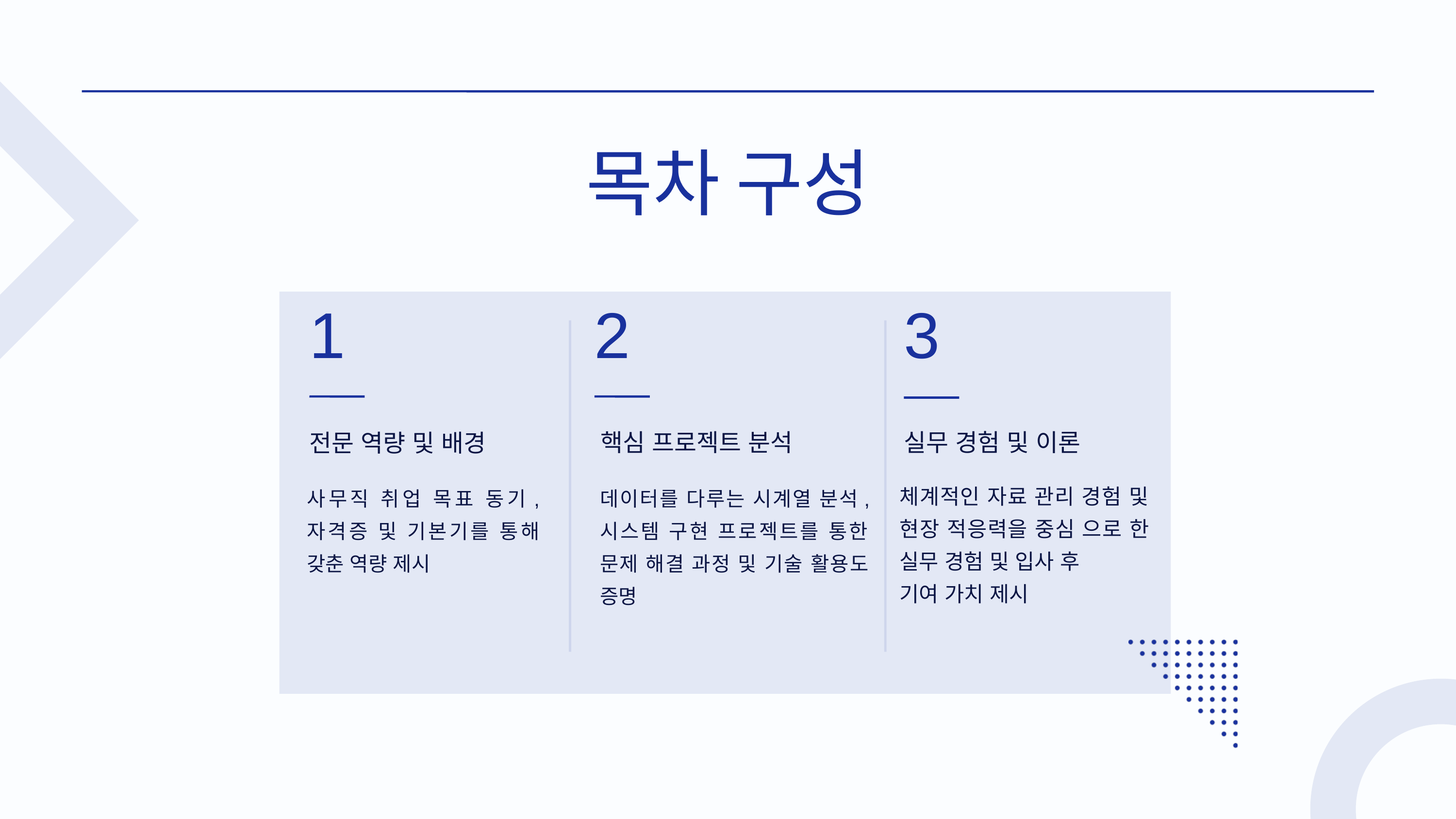

목차 구성

1
2
3

핵심 프로젝트 분석
실무 경험 및 이론
전문 역량 및 배경
체계적인 자료 관리 경험 및
현장 적응력을 중심 으로 한 실무 경험 및 입사 후
기여 가치 제시
사무직 취업 목표 동기, 자격증 및 기본기를 통해 갖춘 역량 제시
데이터를 다루는 시계열 분석,
시스템 구현 프로젝트를 통한
문제 해결 과정 및 기술 활용도
증명